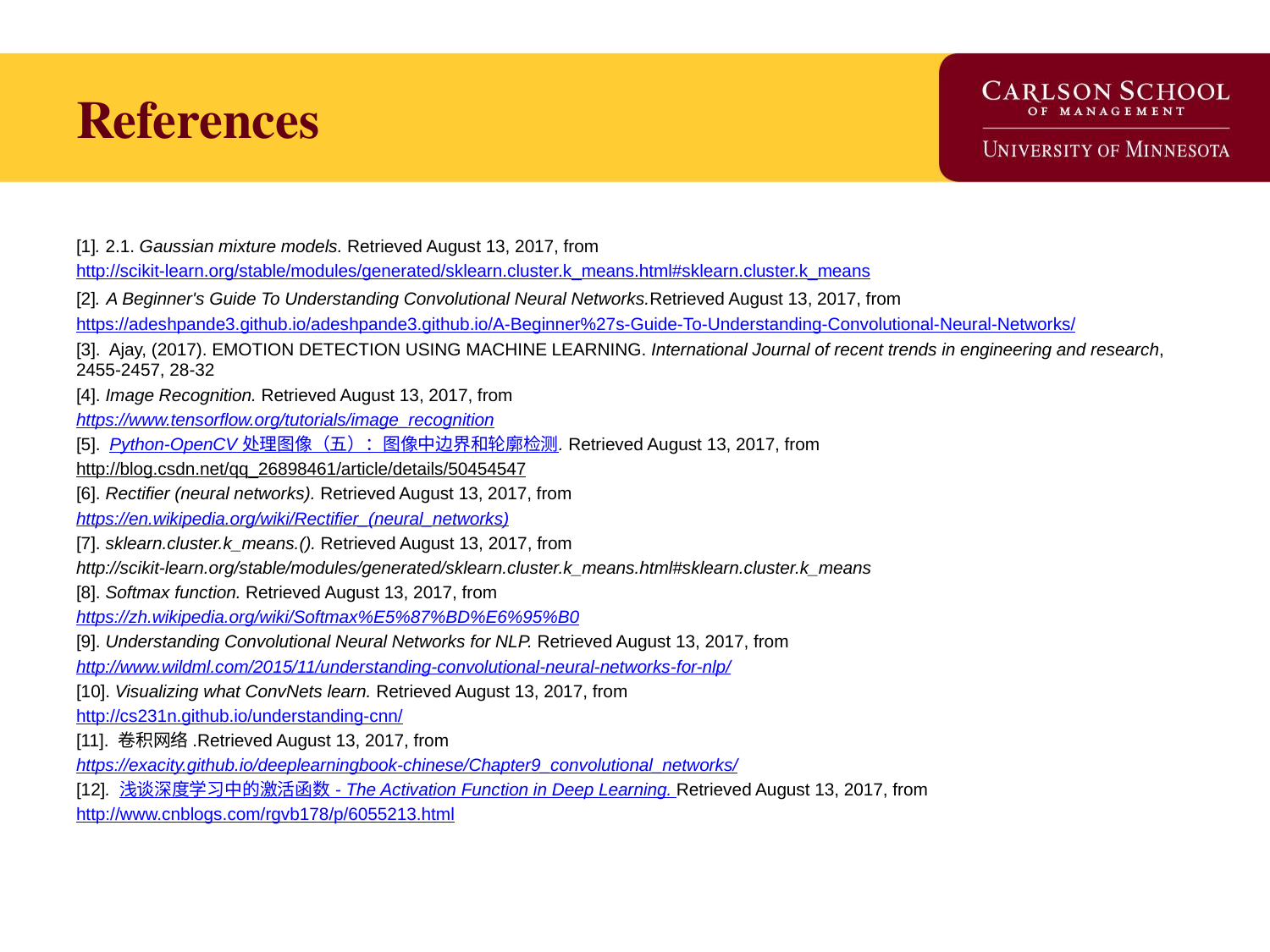

# References
[1]. 2.1. Gaussian mixture models. Retrieved August 13, 2017, from
http://scikit-learn.org/stable/modules/generated/sklearn.cluster.k_means.html#sklearn.cluster.k_means
[2]. A Beginner's Guide To Understanding Convolutional Neural Networks.Retrieved August 13, 2017, from
https://adeshpande3.github.io/adeshpande3.github.io/A-Beginner%27s-Guide-To-Understanding-Convolutional-Neural-Networks/
[3].  Ajay, (2017). EMOTION DETECTION USING MACHINE LEARNING. International Journal of recent trends in engineering and research, 2455-2457, 28-32
[4]. Image Recognition. Retrieved August 13, 2017, from
https://www.tensorflow.org/tutorials/image_recognition
[5]. Python-OpenCV 处理图像（五）：图像中边界和轮廓检测. Retrieved August 13, 2017, from
http://blog.csdn.net/qq_26898461/article/details/50454547
[6]. Rectifier (neural networks). Retrieved August 13, 2017, from
https://en.wikipedia.org/wiki/Rectifier_(neural_networks)
[7]. sklearn.cluster.k_means.(). Retrieved August 13, 2017, from
http://scikit-learn.org/stable/modules/generated/sklearn.cluster.k_means.html#sklearn.cluster.k_means
[8]. Softmax function. Retrieved August 13, 2017, from
https://zh.wikipedia.org/wiki/Softmax%E5%87%BD%E6%95%B0
[9]. Understanding Convolutional Neural Networks for NLP. Retrieved August 13, 2017, from
http://www.wildml.com/2015/11/understanding-convolutional-neural-networks-for-nlp/
[10]. Visualizing what ConvNets learn. Retrieved August 13, 2017, from
http://cs231n.github.io/understanding-cnn/
[11]. 卷积网络.Retrieved August 13, 2017, from
https://exacity.github.io/deeplearningbook-chinese/Chapter9_convolutional_networks/
[12]. 浅谈深度学习中的激活函数 - The Activation Function in Deep Learning. Retrieved August 13, 2017, from
http://www.cnblogs.com/rgvb178/p/6055213.html